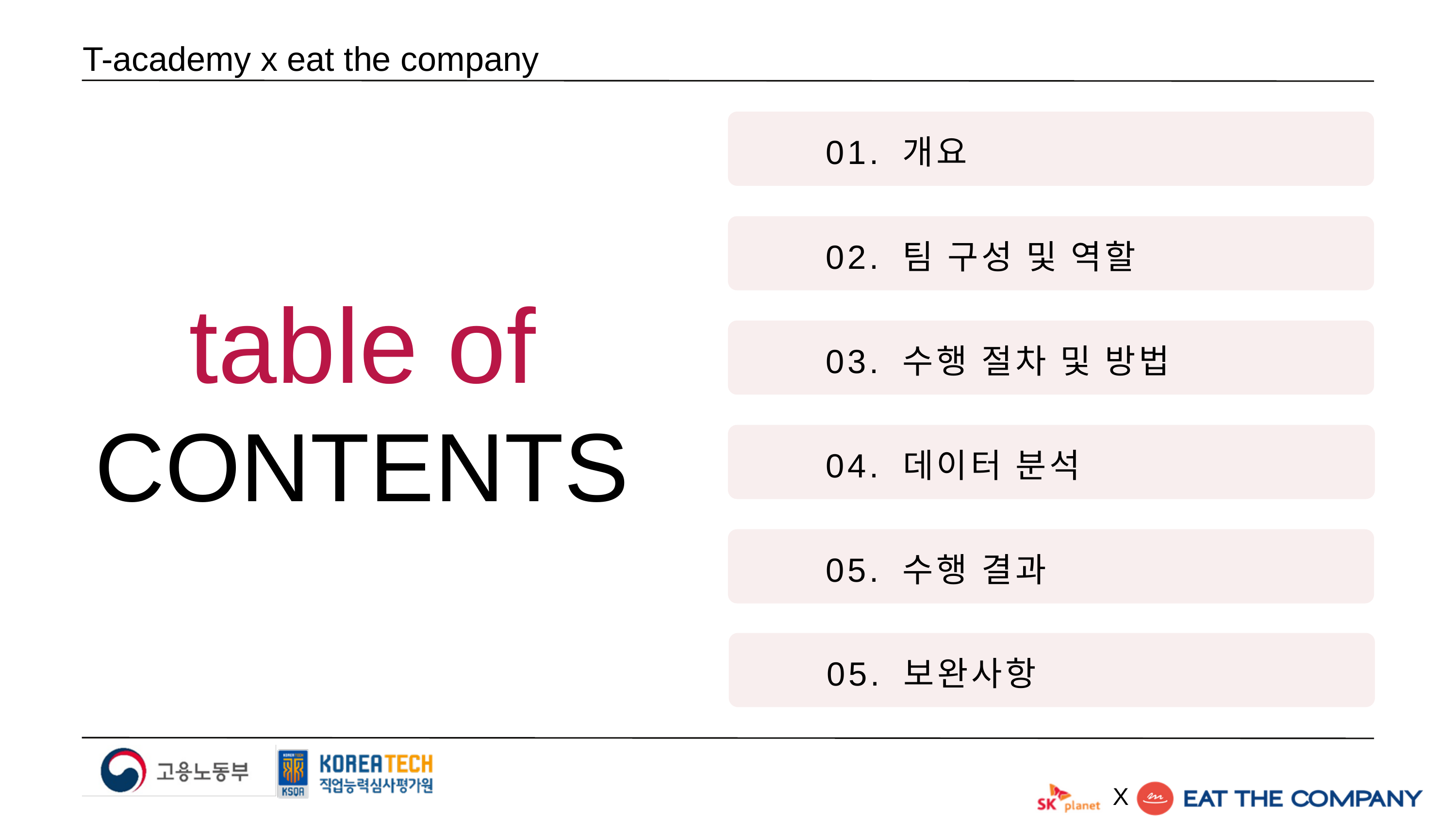

T-academy x eat the company

01. 개요

02. 팀 구성 및 역할
table of

03. 수행 절차 및 방법
CONTENTS

04. 데이터 분석

05. 수행 결과

05. 보완사항

X